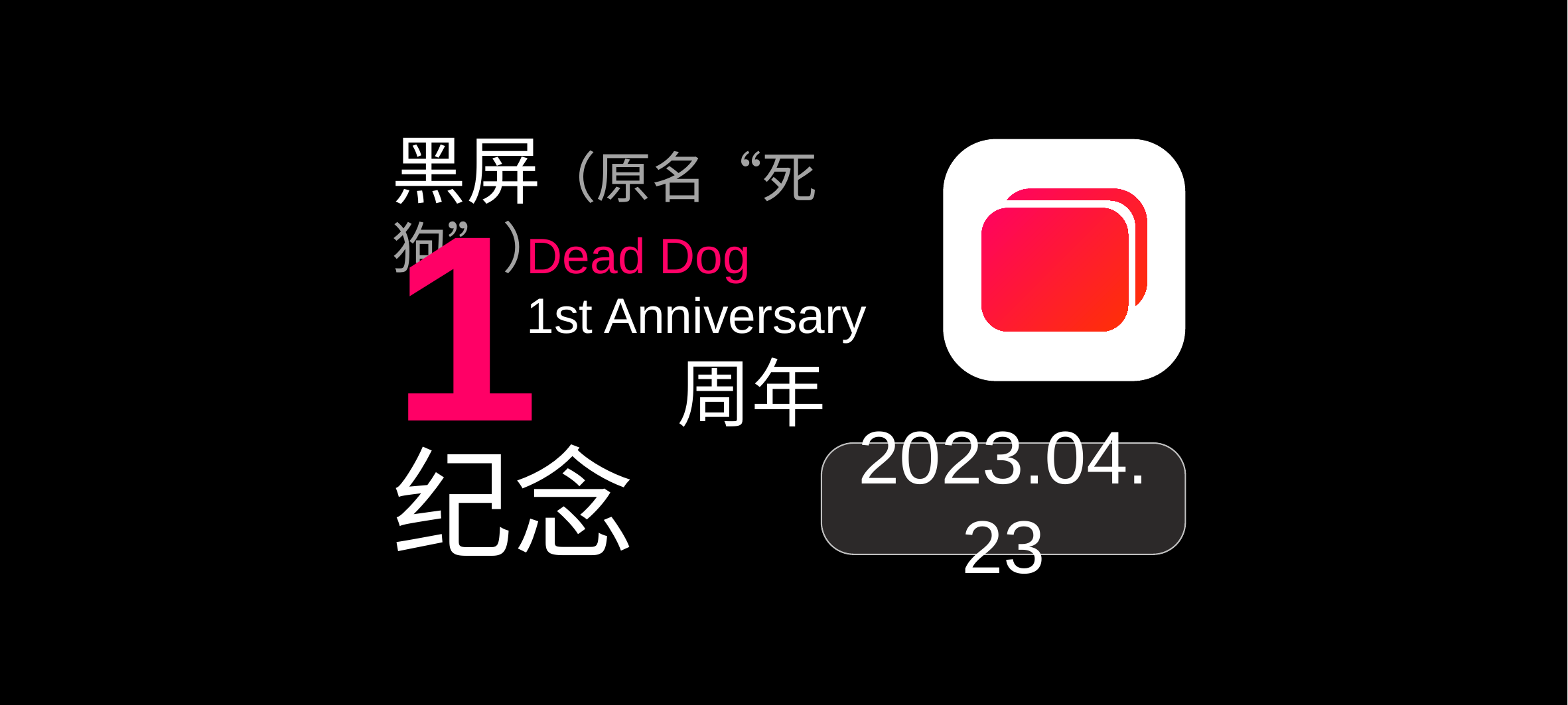

黑屏（原名“死狗”）

Dead Dog
1st Anniversary
1 周年
纪念
2023.04.23